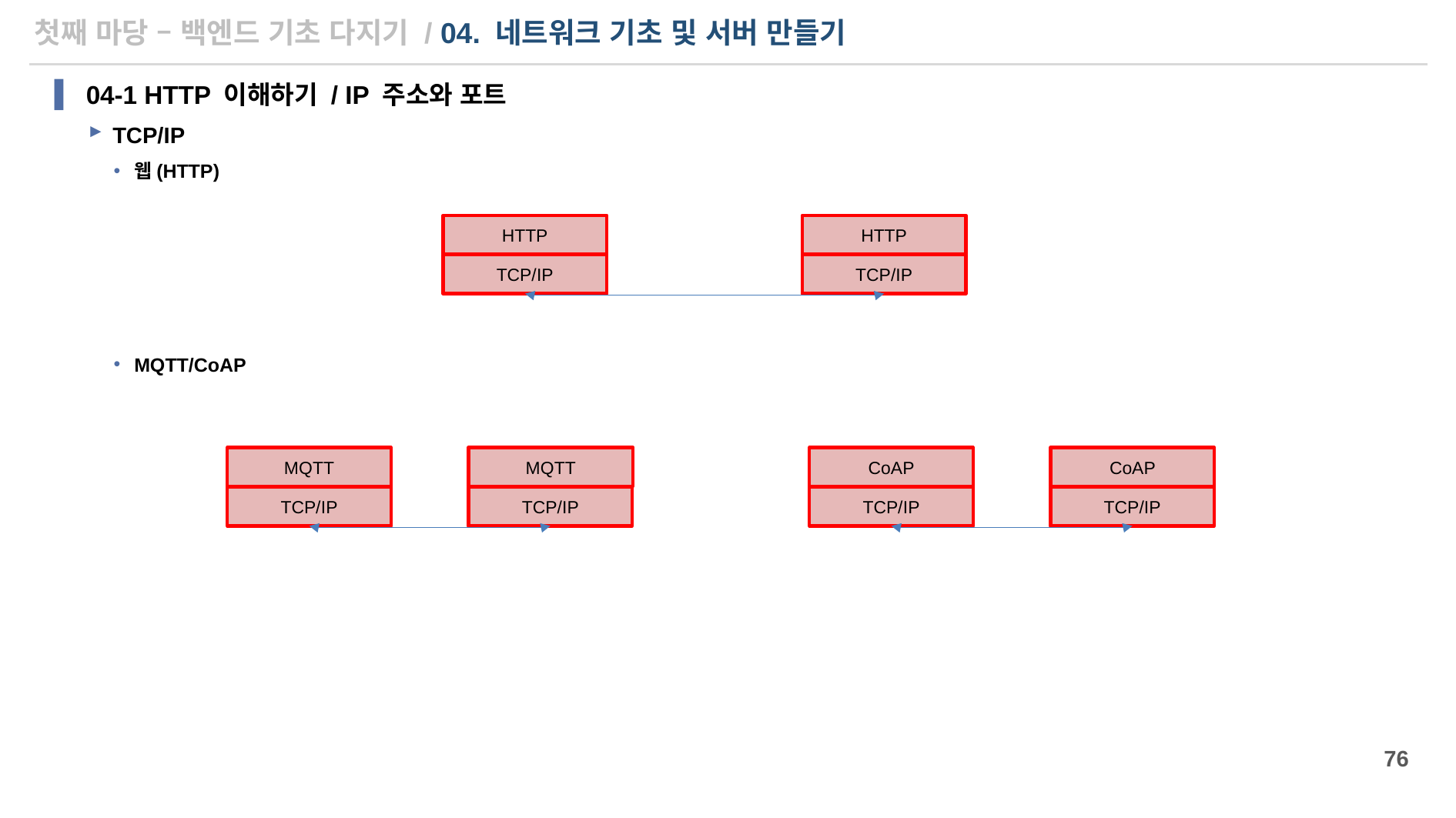

# 첫째 마당 – 백엔드 기초 다지기 / 04. 네트워크 기초 및 서버 만들기
04-1 HTTP 이해하기 / IP 주소와 포트
TCP/IP
웹(HTTP)

MQTT/CoAP

HTTP
HTTP
TCP/IP
TCP/IP
MQTT
MQTT
CoAP
CoAP
TCP/IP
TCP/IP
TCP/IP
TCP/IP
76